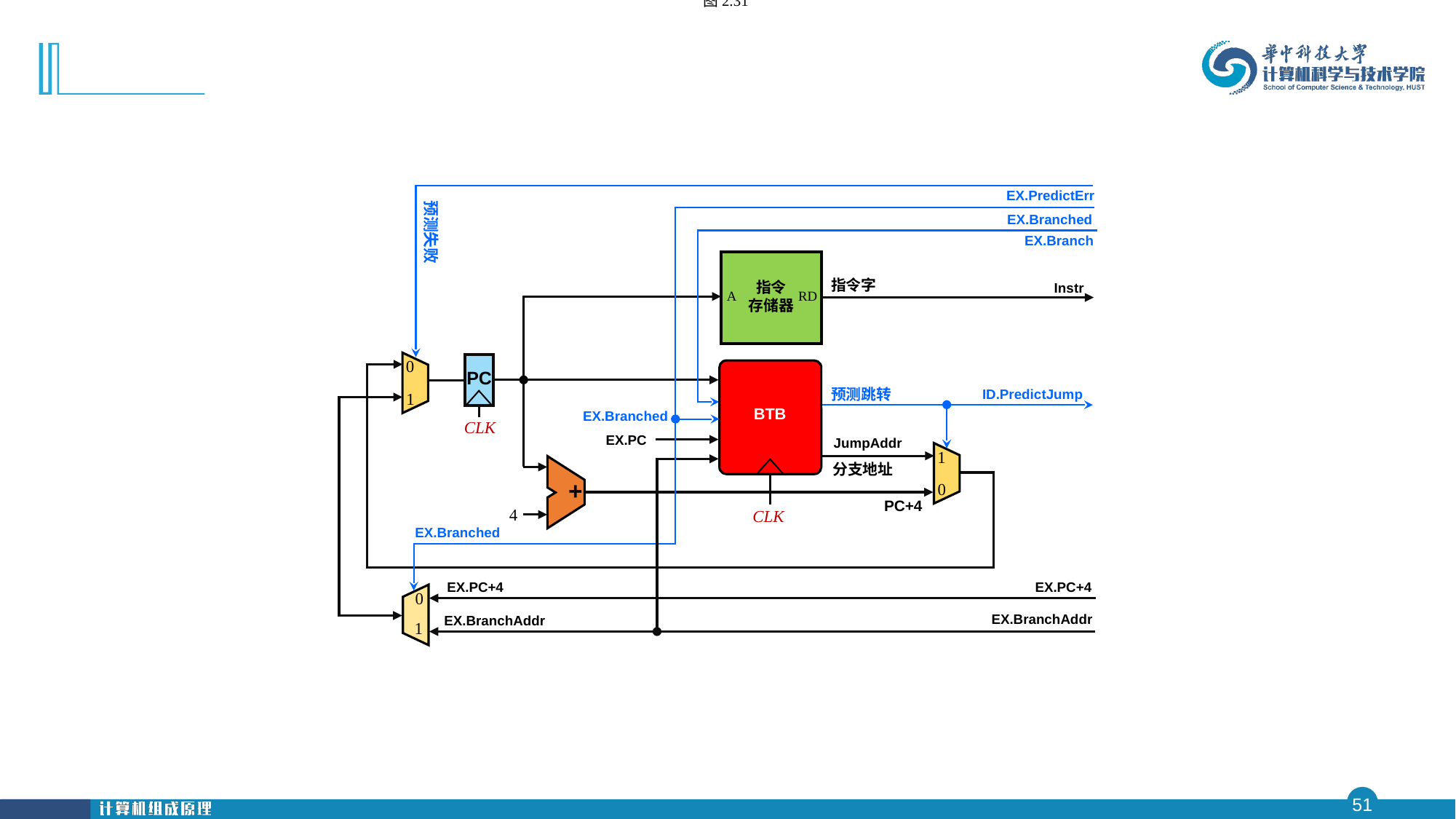

图2.31
#
EX.PredictErr
EX.Branched
预测失败
EX.Branch

指令
存储器
A
RD
指令字
Instr
0

1

BTB
PC
预测跳转
ID.PredictJump
EX.Branched
CLK
EX.PC
JumpAddr
BHT
1

0
分支地址
+

PC+4
4
CLK
EX.Branched
EX.PC+4
EX.PC+4
0

1
EX.BranchAddr
EX.BranchAddr